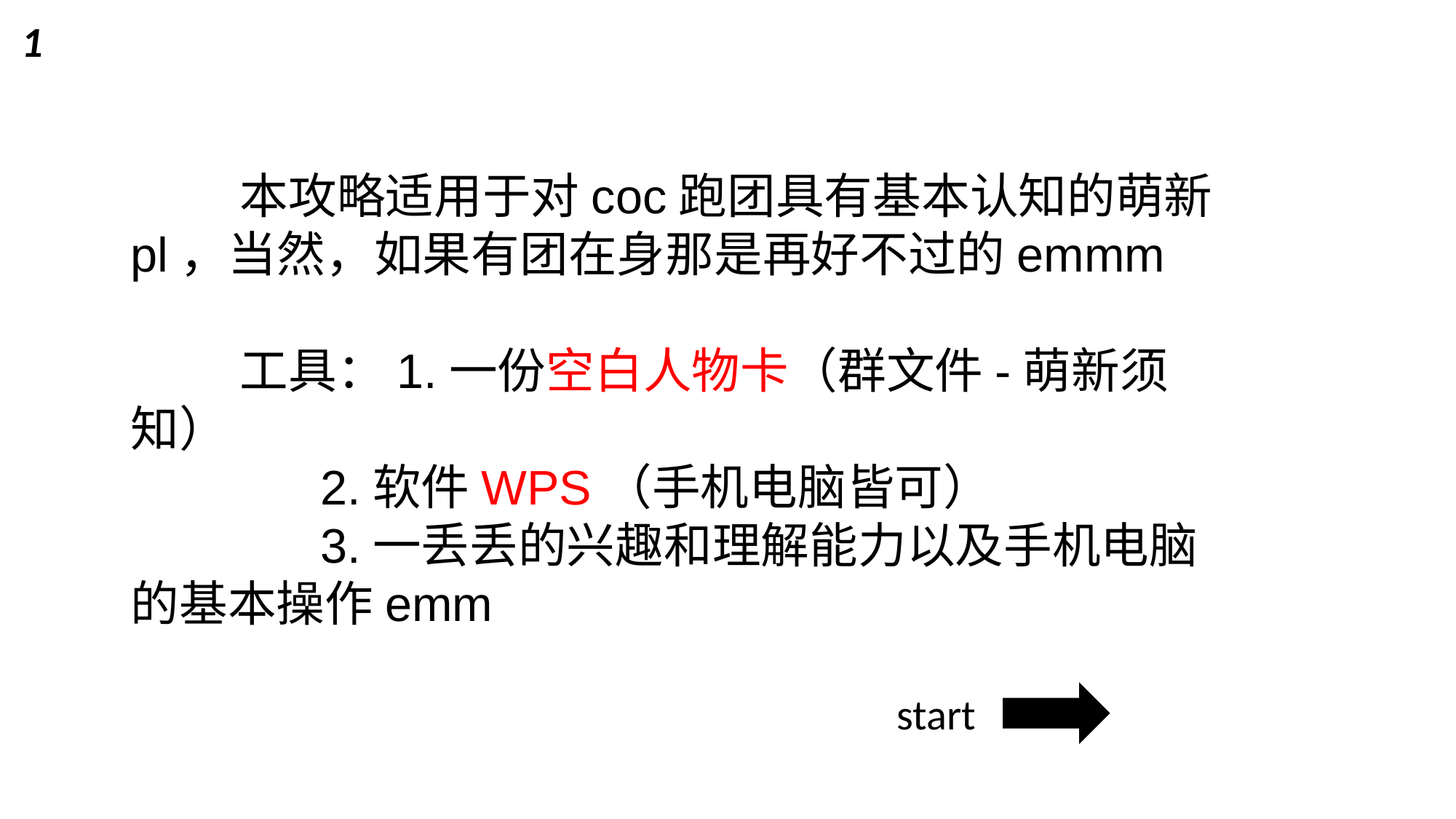

1
	本攻略适用于对coc跑团具有基本认知的萌新pl，当然，如果有团在身那是再好不过的emmm

	工具：1.一份空白人物卡（群文件-萌新须知）
	      2.软件WPS（手机电脑皆可）
	      3.一丢丢的兴趣和理解能力以及手机电脑的基本操作emm
start